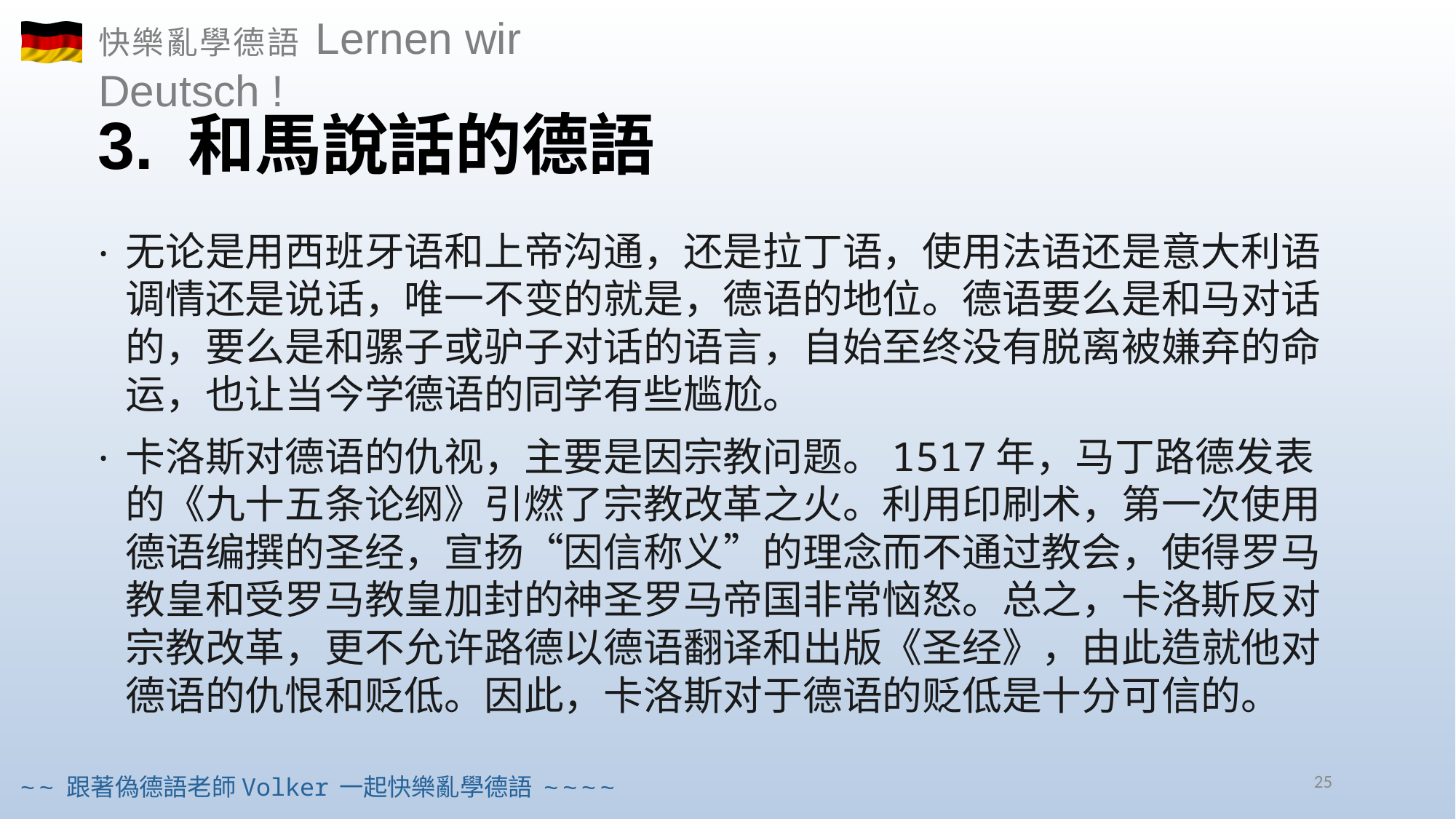

# 3. 和馬說話的德語
无论是用西班牙语和上帝沟通，还是拉丁语，使用法语还是意大利语调情还是说话，唯一不变的就是，德语的地位。德语要么是和马对话的，要么是和骡子或驴子对话的语言，自始至终没有脱离被嫌弃的命运，也让当今学德语的同学有些尴尬。
卡洛斯对德语的仇视，主要是因宗教问题。1517年，马丁路德发表的《九十五条论纲》引燃了宗教改革之火。利用印刷术，第一次使用德语编撰的圣经，宣扬“因信称义”的理念而不通过教会，使得罗马教皇和受罗马教皇加封的神圣罗马帝国非常恼怒。总之，卡洛斯反对宗教改革，更不允许路德以德语翻译和出版《圣经》，由此造就他对德语的仇恨和贬低。因此，卡洛斯对于德语的贬低是十分可信的。
25